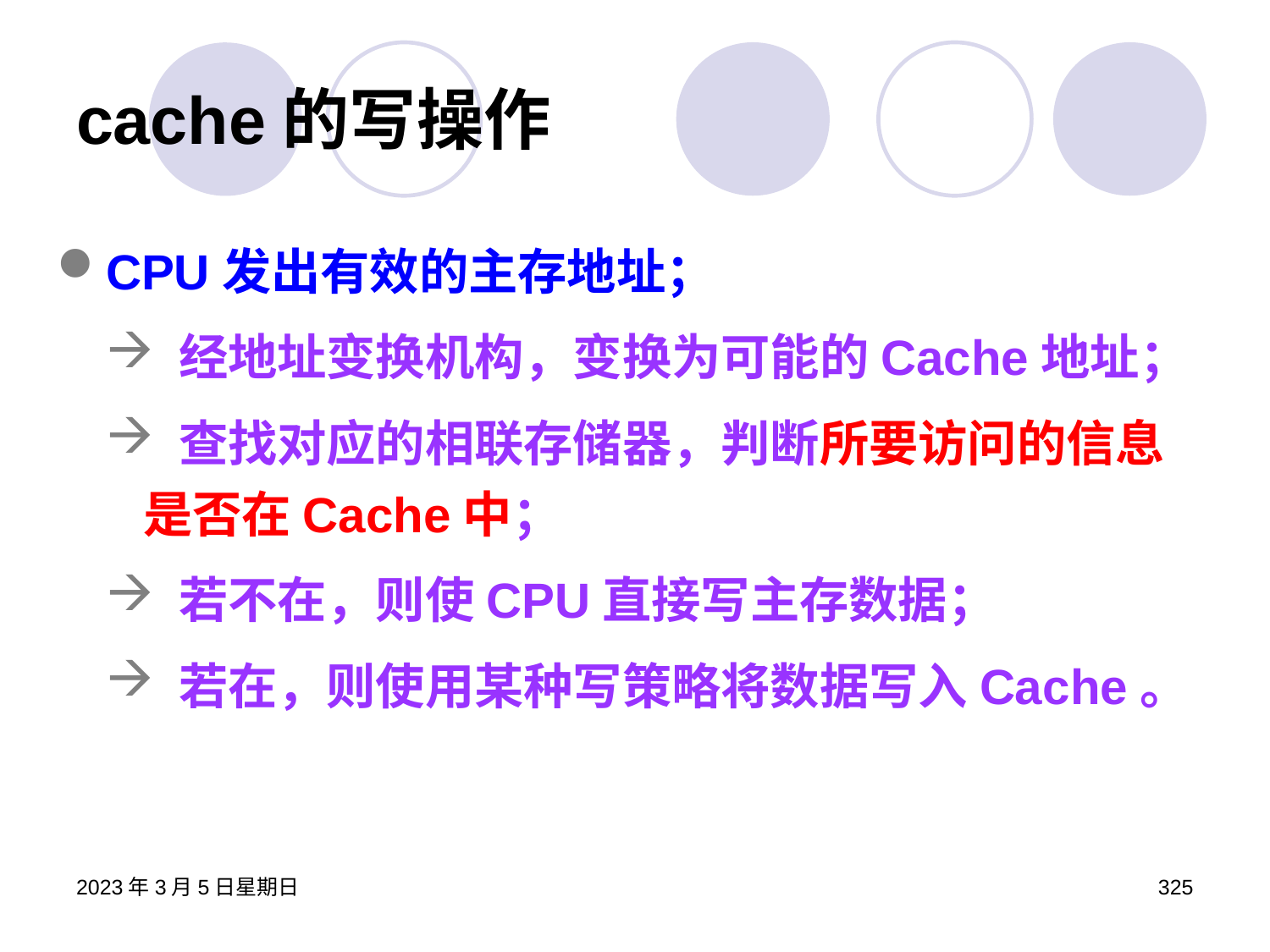

# cache的写操作
CPU发出有效的主存地址；
 经地址变换机构，变换为可能的Cache地址；
 查找对应的相联存储器，判断所要访问的信息是否在Cache中；
 若不在，则使CPU直接写主存数据；
 若在，则使用某种写策略将数据写入Cache。
2023年3月5日星期日
325